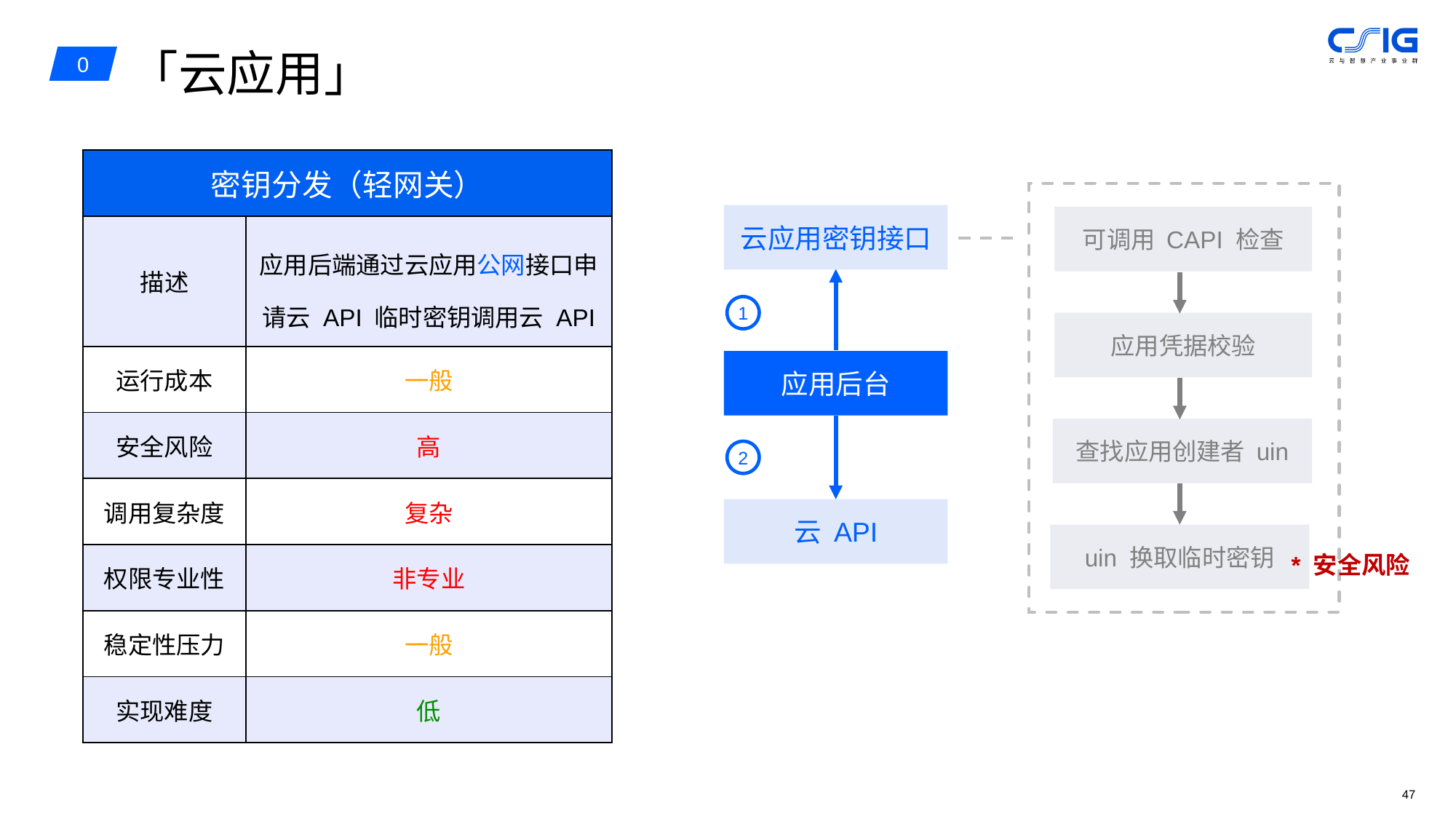

「云应用」
0
| 密钥分发（轻网关） | 密钥分发（轻网关） |
| --- | --- |
| 描述 | 应用后端通过云应用公网接口申请云 API 临时密钥调用云 API |
| 运行成本 | 一般 |
| 安全风险 | 高 |
| 调用复杂度 | 复杂 |
| 权限专业性 | 非专业 |
| 稳定性压力 | 一般 |
| 实现难度 | 低 |

云应用密钥接口
可调用 CAPI 检查
1
应用凭据校验
应用后台
查找应用创建者 uin
2
云 API
uin 换取临时密钥
* 安全风险
47